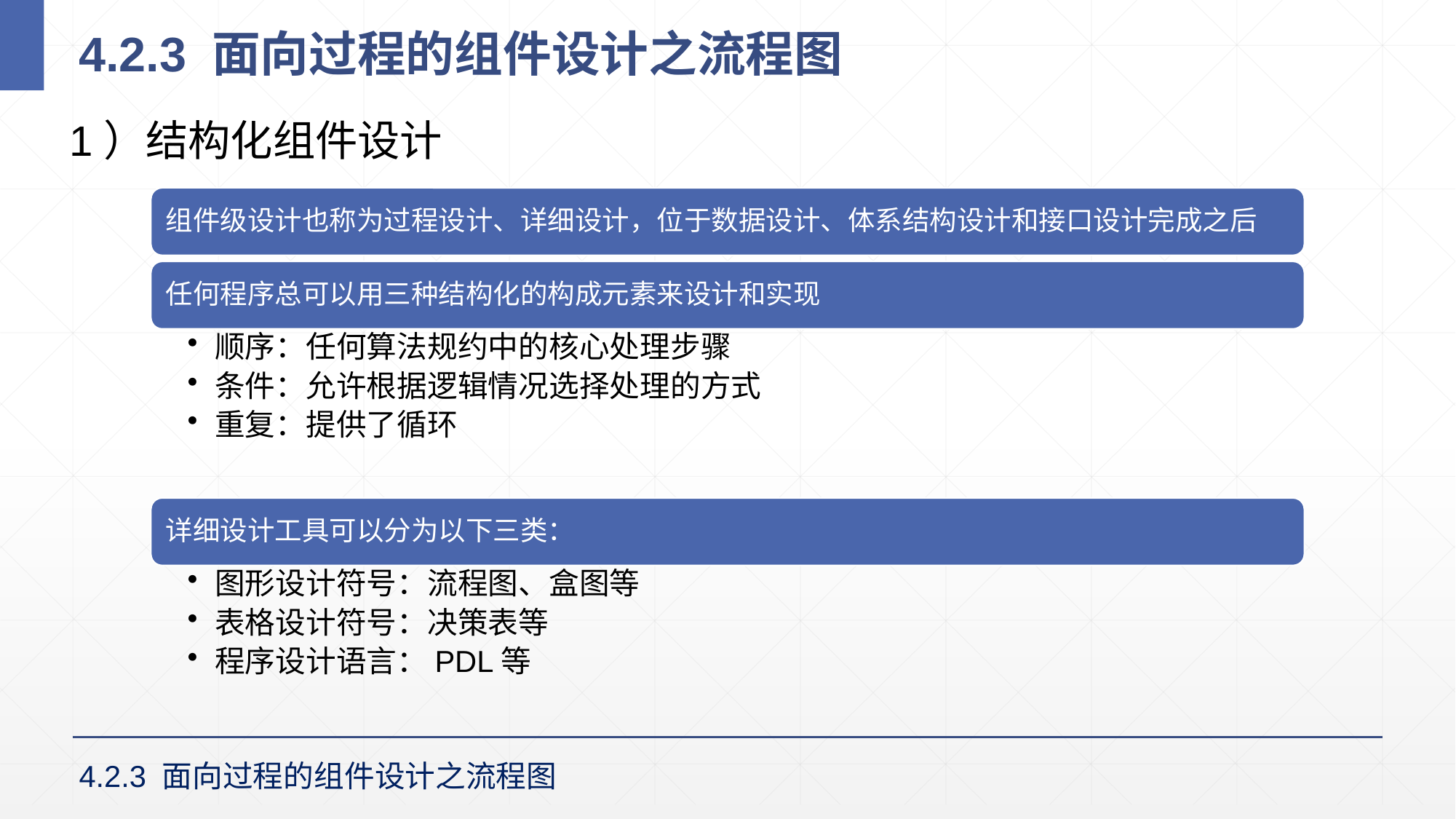

# 4.2.3 面向过程的组件设计之流程图
1）结构化组件设计
组件级设计也称为过程设计、详细设计，位于数据设计、体系结构设计和接口设计完成之后
任何程序总可以用三种结构化的构成元素来设计和实现
顺序：任何算法规约中的核心处理步骤
条件：允许根据逻辑情况选择处理的方式
重复：提供了循环
详细设计工具可以分为以下三类：
图形设计符号：流程图、盒图等
表格设计符号：决策表等
程序设计语言：PDL等
4.2.3 面向过程的组件设计之流程图